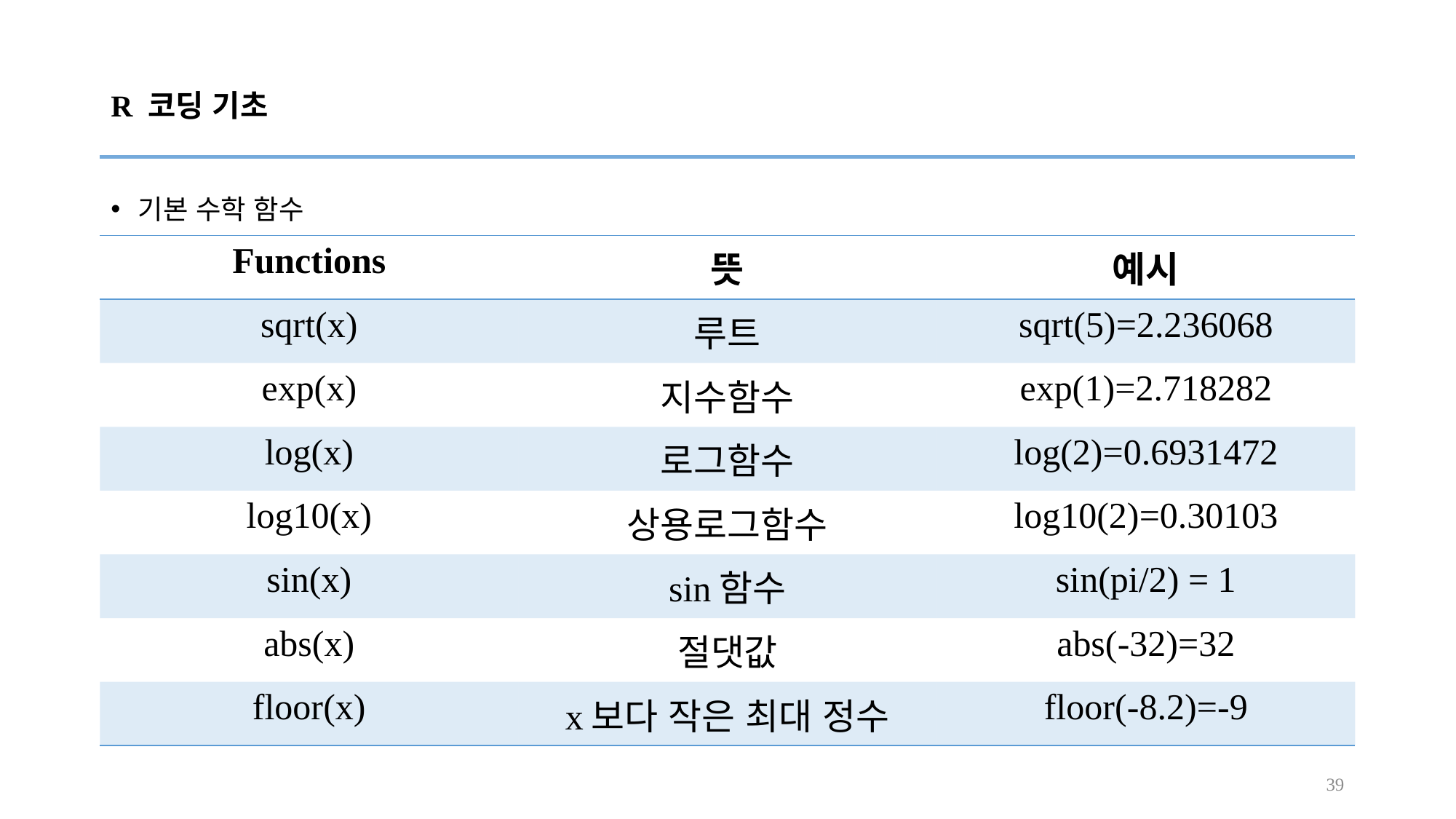

# R 코딩 기초
기본 수학 함수
| Functions | 뜻 | 예시 |
| --- | --- | --- |
| sqrt(x) | 루트 | sqrt(5)=2.236068 |
| exp(x) | 지수함수 | exp(1)=2.718282 |
| log(x) | 로그함수 | log(2)=0.6931472 |
| log10(x) | 상용로그함수 | log10(2)=0.30103 |
| sin(x) | sin함수 | sin(pi/2) = 1 |
| abs(x) | 절댓값 | abs(-32)=32 |
| floor(x) | x보다 작은 최대 정수 | floor(-8.2)=-9 |
39